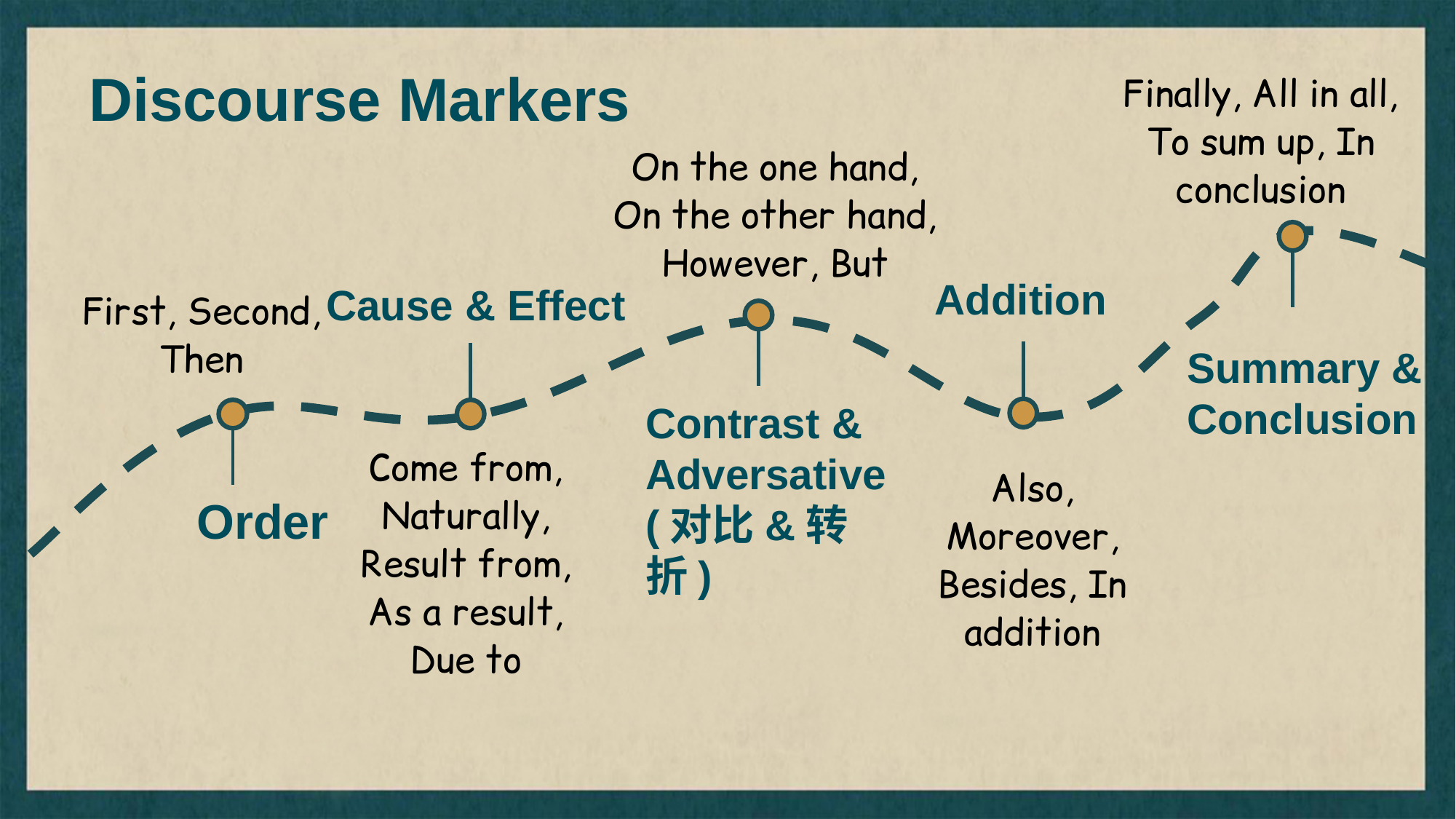

Discourse Markers
Finally, All in all, To sum up, In conclusion
On the one hand, On the other hand, However, But

Addition
Cause & Effect
First, Second, Then

Summary & Conclusion

Contrast & Adversative
(对比&转折)

Come from, Naturally, Result from, As a result, Due to
Also, Moreover, Besides, In addition
Order